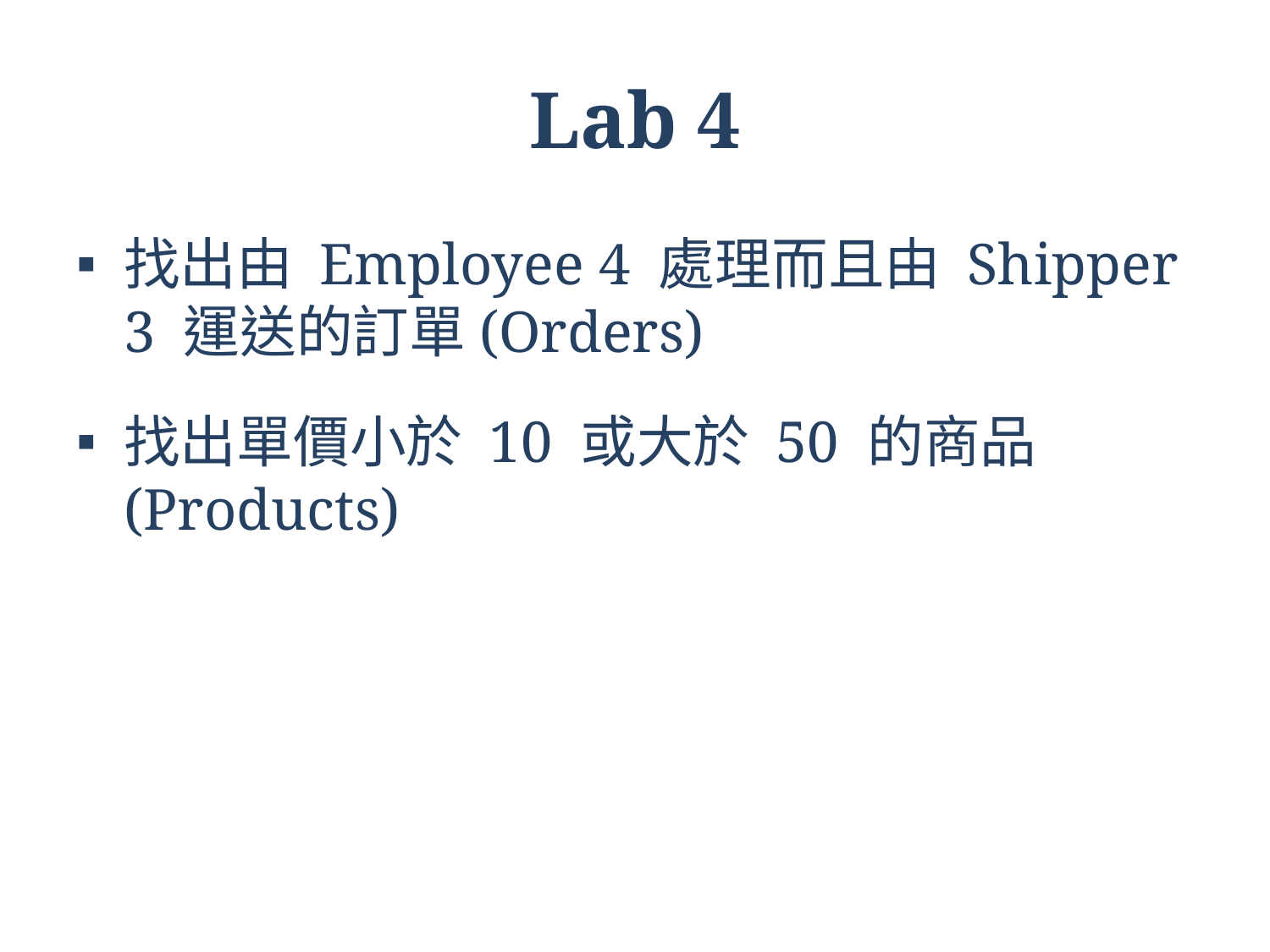

# Lab 4
找出由 Employee 4 處理而且由 Shipper 3 運送的訂單(Orders)
找出單價小於 10 或大於 50 的商品(Products)